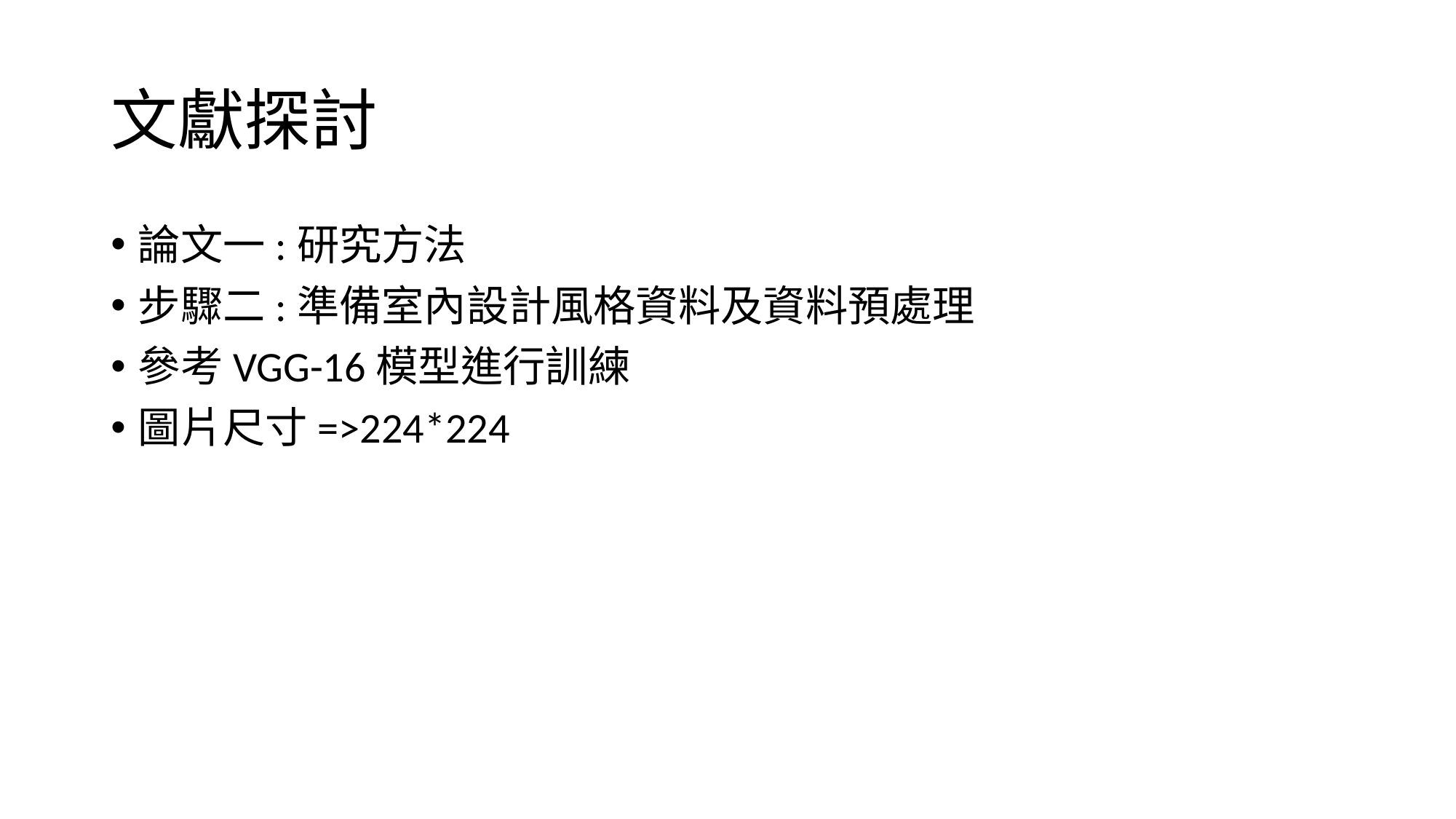

# 文獻探討
論文一:研究方法
步驟二:準備室內設計風格資料及資料預處理
參考VGG-16模型進行訓練
圖片尺寸=>224*224